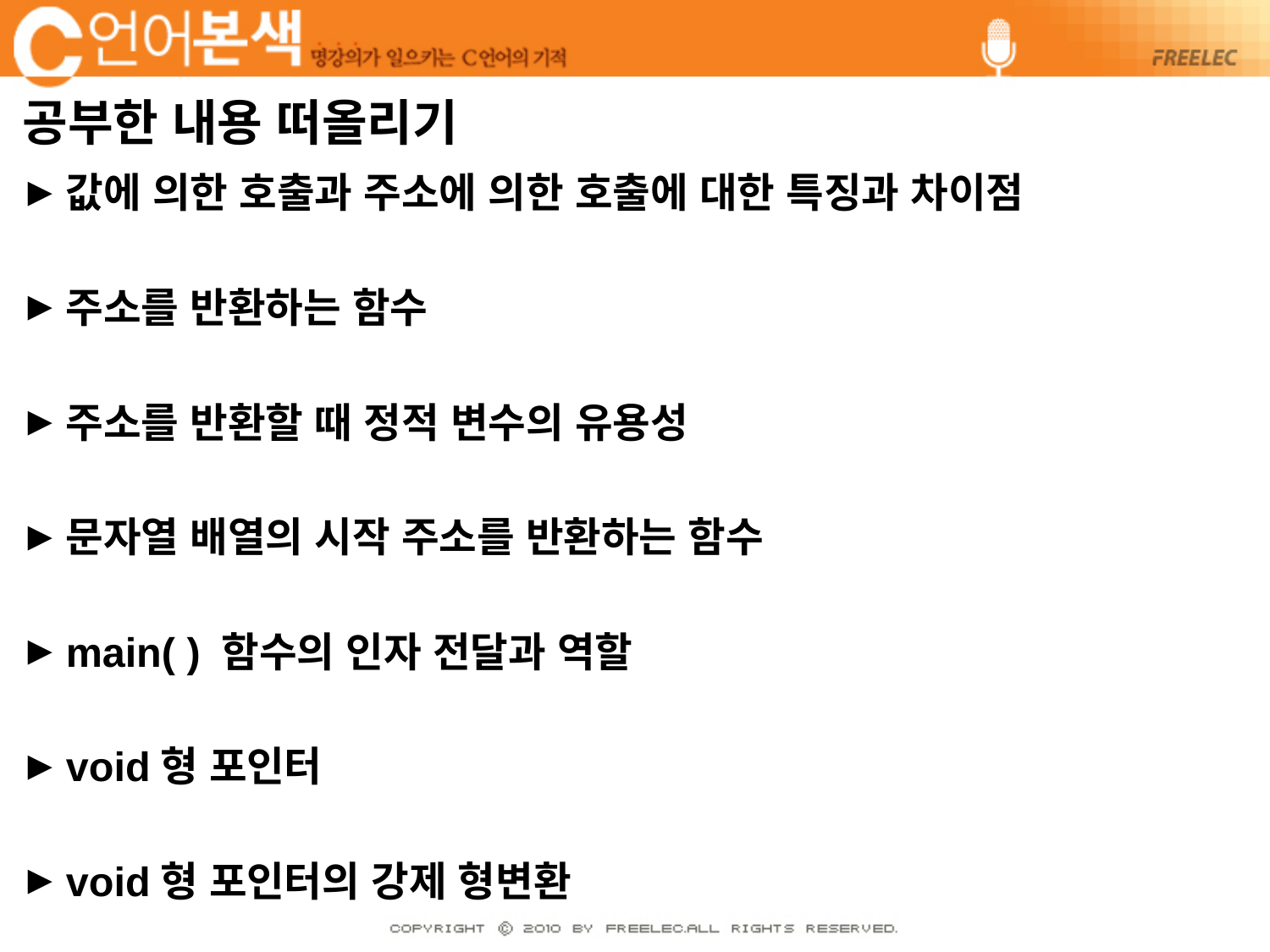

# 공부한 내용 떠올리기
값에 의한 호출과 주소에 의한 호출에 대한 특징과 차이점

주소를 반환하는 함수

주소를 반환할 때 정적 변수의 유용성

문자열 배열의 시작 주소를 반환하는 함수

main( ) 함수의 인자 전달과 역할

void형 포인터

void형 포인터의 강제 형변환